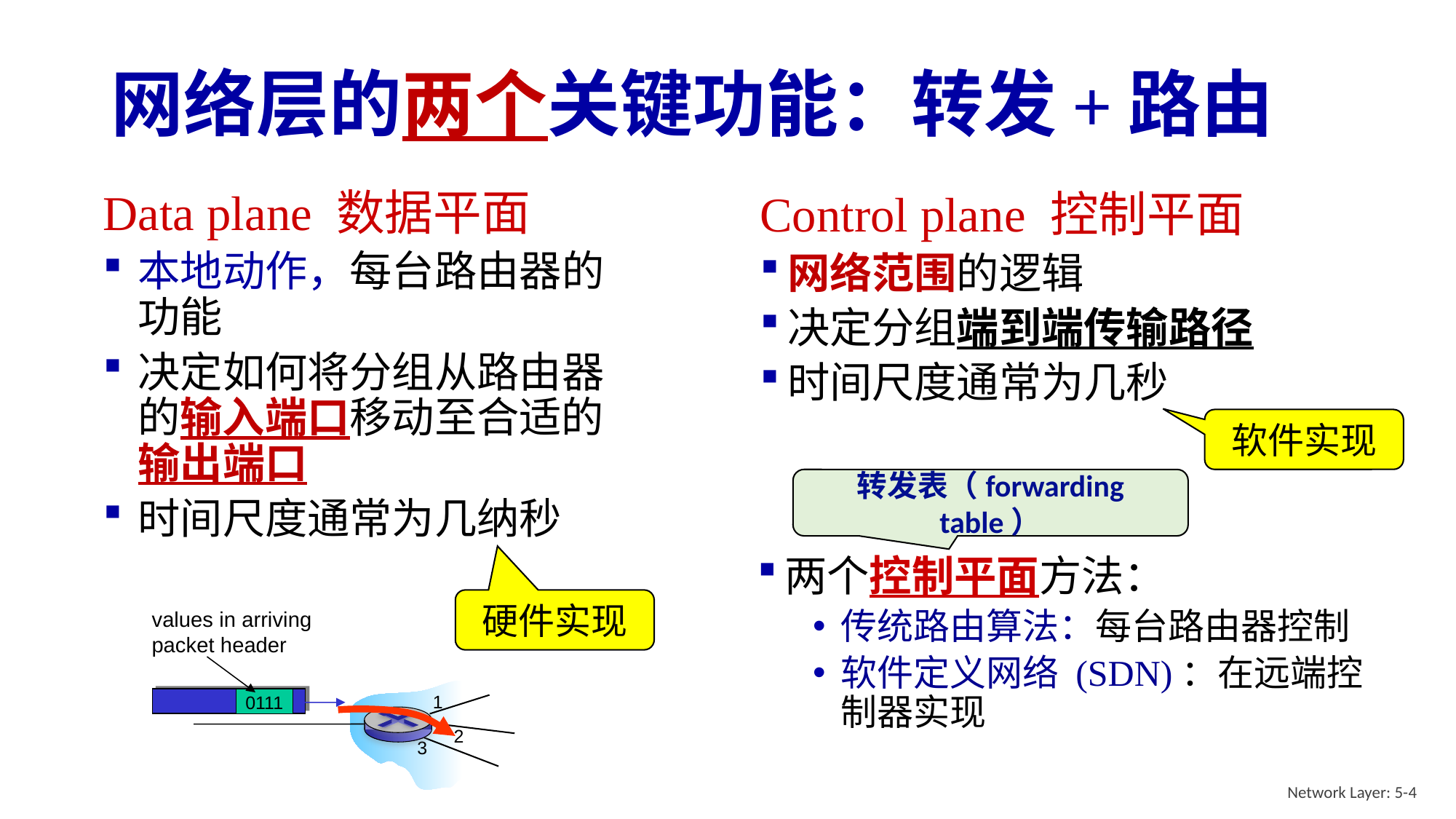

# 网络层的两个关键功能：转发+路由
Data plane 数据平面
本地动作，每台路由器的功能
决定如何将分组从路由器的输入端口移动至合适的输出端口
时间尺度通常为几纳秒

Control plane 控制平面
网络范围的逻辑
决定分组端到端传输路径
时间尺度通常为几秒

软件实现
转发表（forwarding table）
两个控制平面方法：
传统路由算法：每台路由器控制
软件定义网络 (SDN)：在远端控制器实现

硬件实现
values in arriving
packet header

0111

1

2
3
Network Layer: 5-4